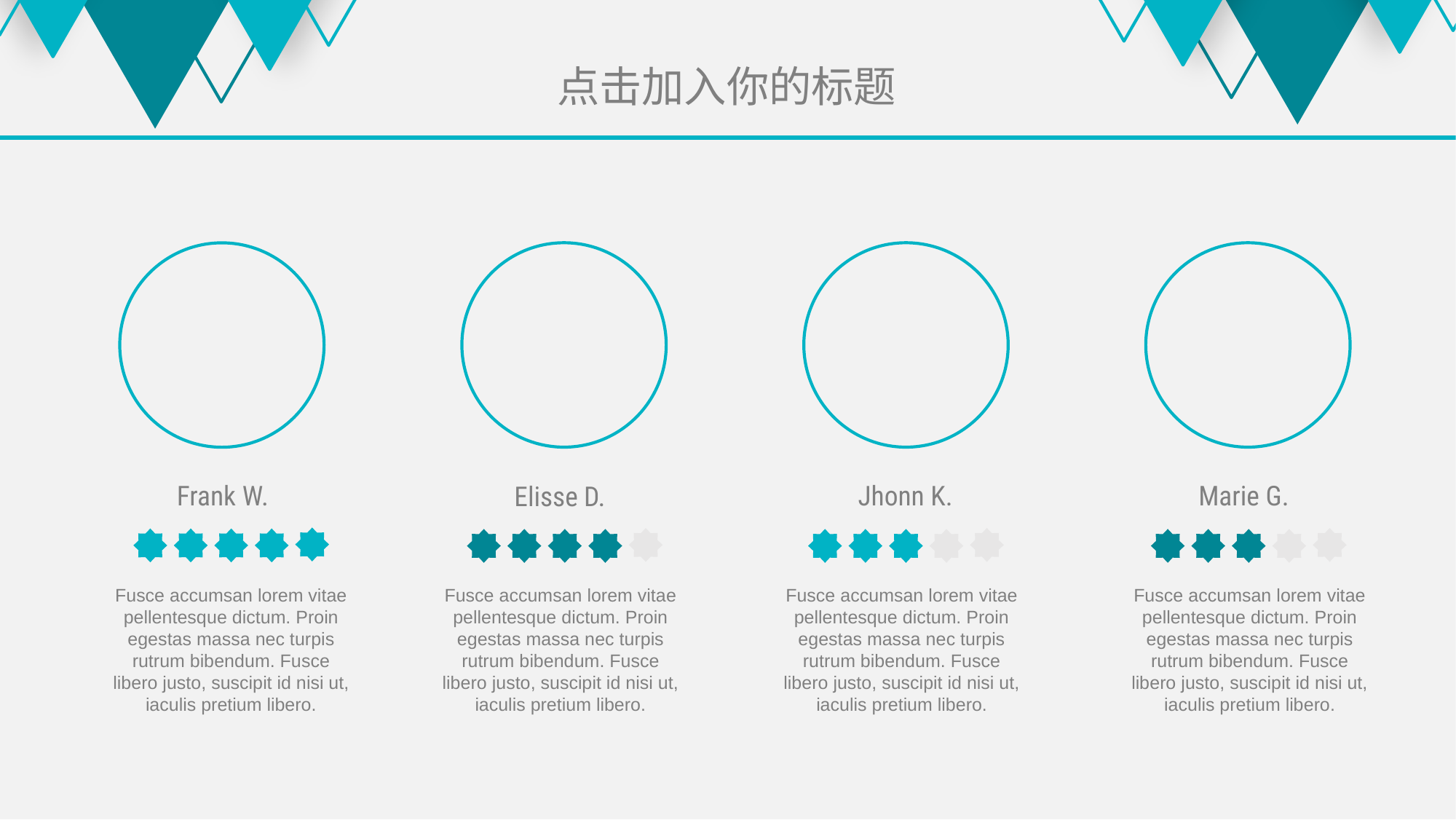

点击加入你的标题

Frank W.
Jhonn K.
Marie G.
Elisse D.

Fusce accumsan lorem vitae pellentesque dictum. Proin egestas massa nec turpis rutrum bibendum. Fusce libero justo, suscipit id nisi ut, iaculis pretium libero.
Fusce accumsan lorem vitae pellentesque dictum. Proin egestas massa nec turpis rutrum bibendum. Fusce libero justo, suscipit id nisi ut, iaculis pretium libero.
Fusce accumsan lorem vitae pellentesque dictum. Proin egestas massa nec turpis rutrum bibendum. Fusce libero justo, suscipit id nisi ut, iaculis pretium libero.
Fusce accumsan lorem vitae pellentesque dictum. Proin egestas massa nec turpis rutrum bibendum. Fusce libero justo, suscipit id nisi ut, iaculis pretium libero.